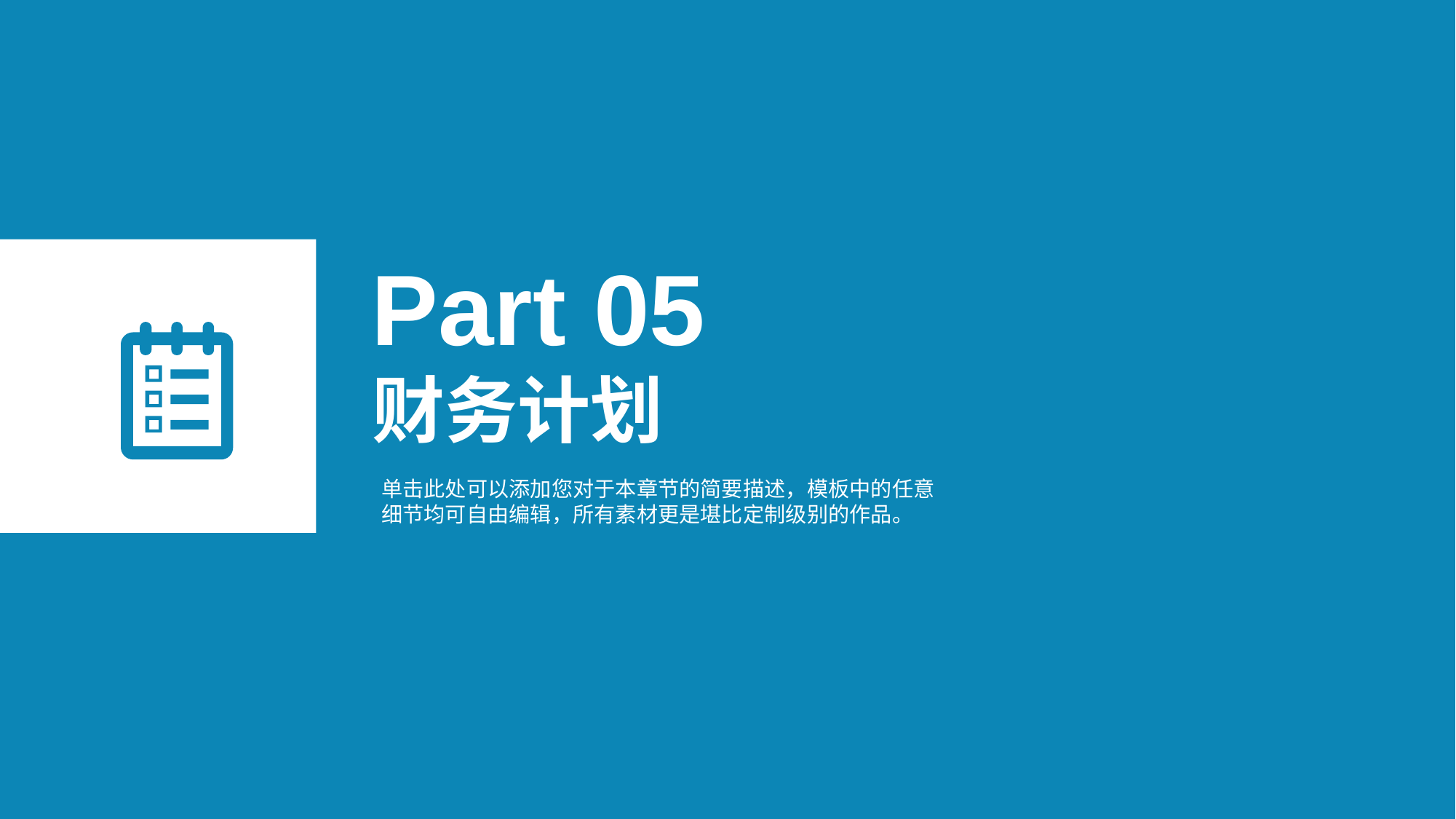

Part 05

财务计划
单击此处可以添加您对于本章节的简要描述，模板中的任意细节均可自由编辑，所有素材更是堪比定制级别的作品。